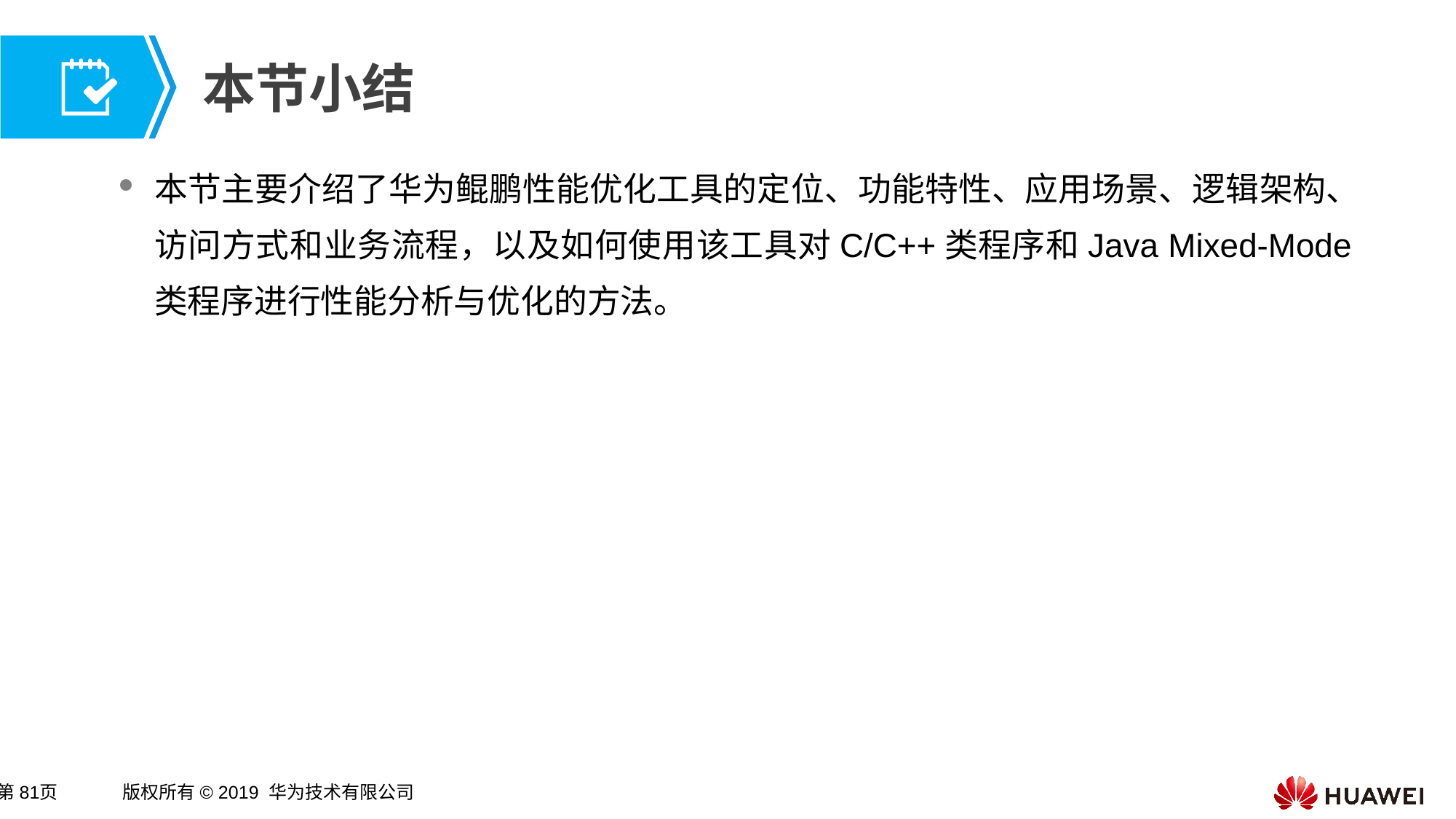

本节主要介绍了华为鲲鹏性能优化工具的定位、功能特性、应用场景、逻辑架构、访问方式和业务流程，以及如何使用该工具对C/C++类程序和Java Mixed-Mode类程序进行性能分析与优化的方法。